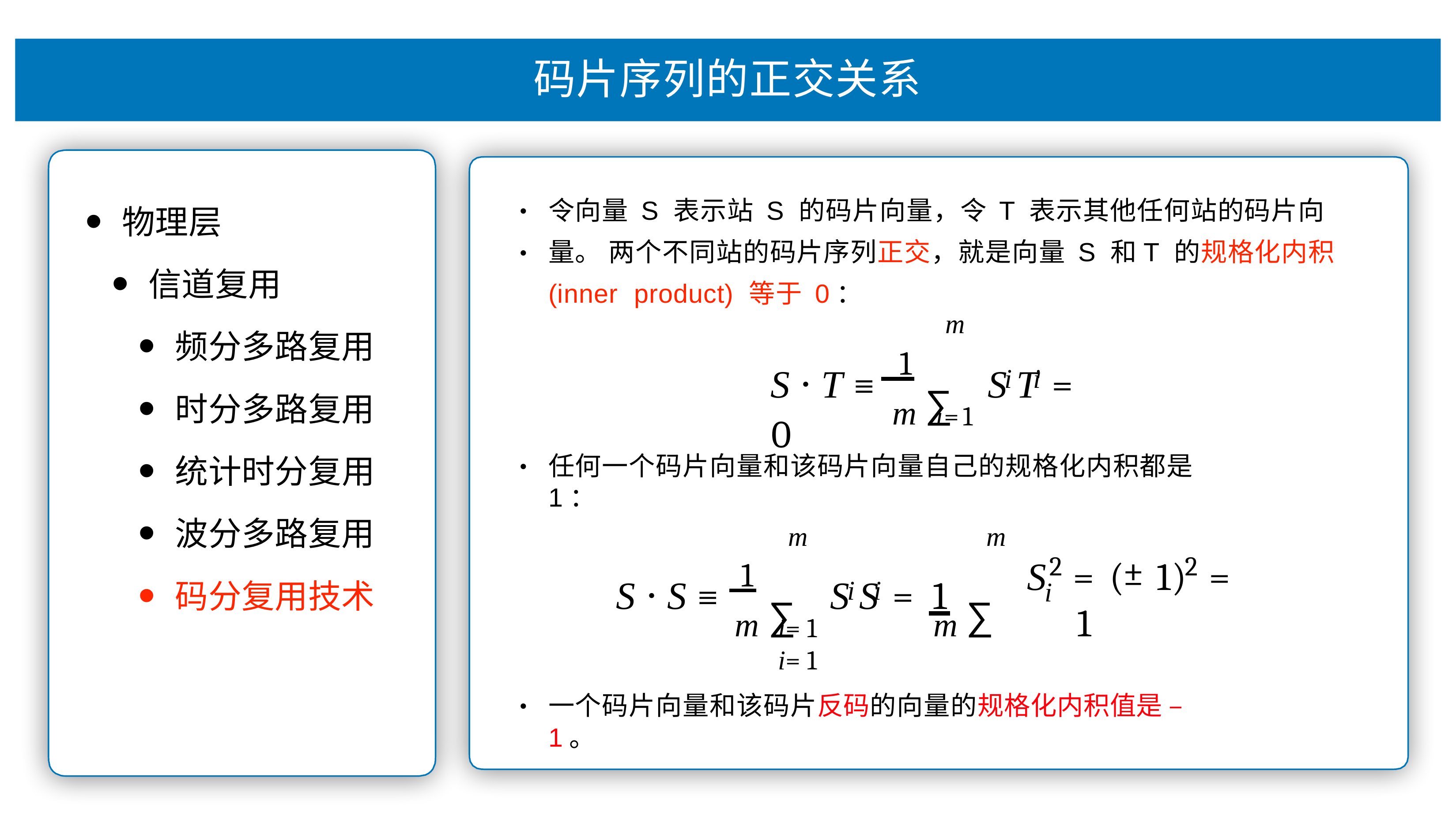

# 码⽚序列的正交关系

令向量 S 表示站 S 的码⽚向量，令 T 表示其他任何站的码⽚向量。 两个不同站的码⽚序列正交，就是向量 S 和T 的规格化内积 (inner  product) 等于 0：
m
物理层
信道复⽤
频分多路复⽤
时分多路复⽤
统计时分复⽤
波分多路复⽤
码分复⽤技术
•
•
S ⋅ T ≡   1	S T	= 0
m ∑
i	i
i=1
任何⼀个码⽚向量和该码⽚向量⾃⼰的规格化内积都是 1：
•
m	m
 1
±
2
2
S ⋅ S ≡  1	S S	=
S
= (	1)	= 1
m ∑	m ∑
i	i
i
i=1	i=1
⼀个码⽚向量和该码⽚反码的向量的规格化内积值是 –1。
•